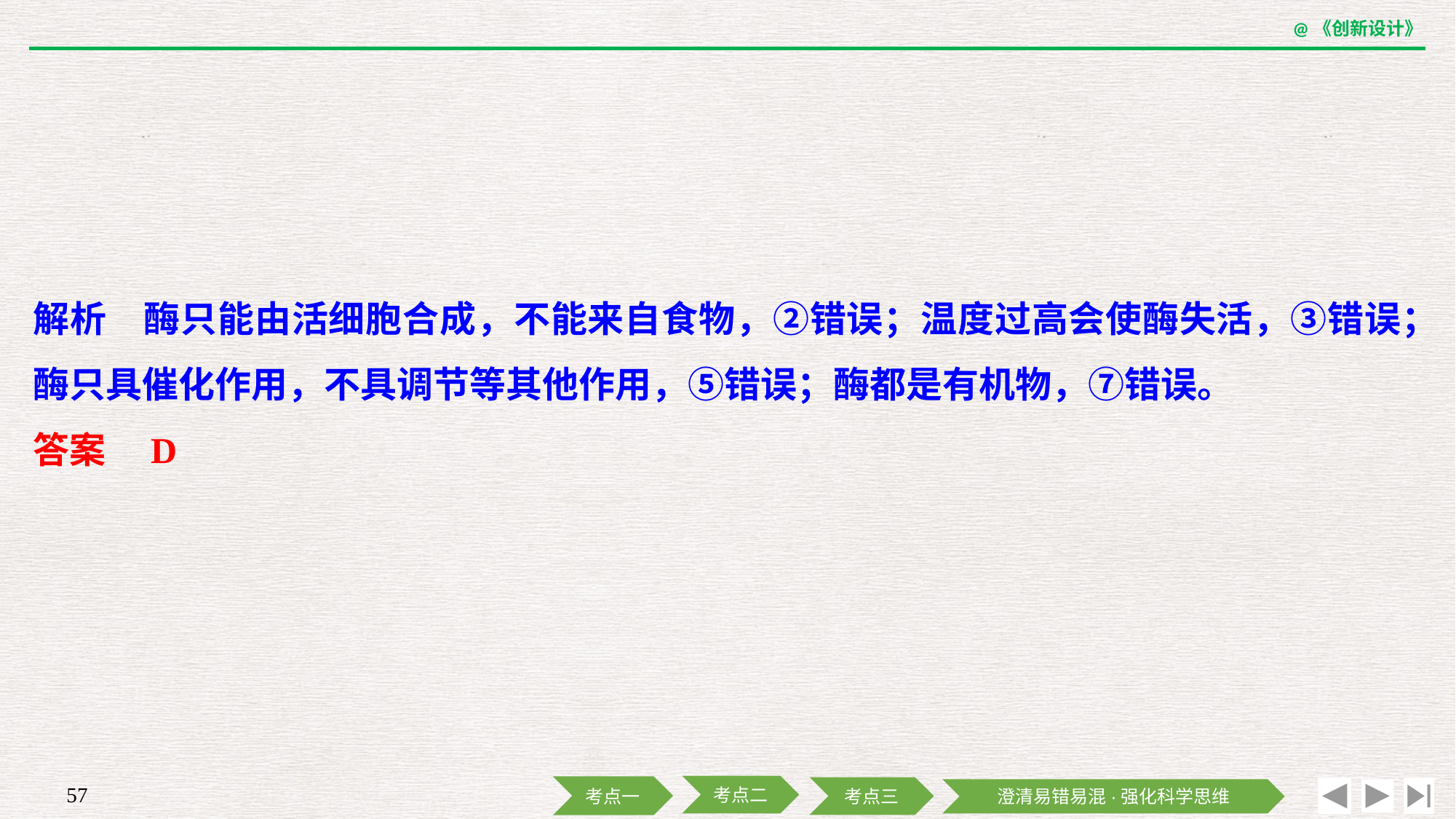

解析　酶只能由活细胞合成，不能来自食物，②错误；温度过高会使酶失活，③错误；酶只具催化作用，不具调节等其他作用，⑤错误；酶都是有机物，⑦错误。
答案　D